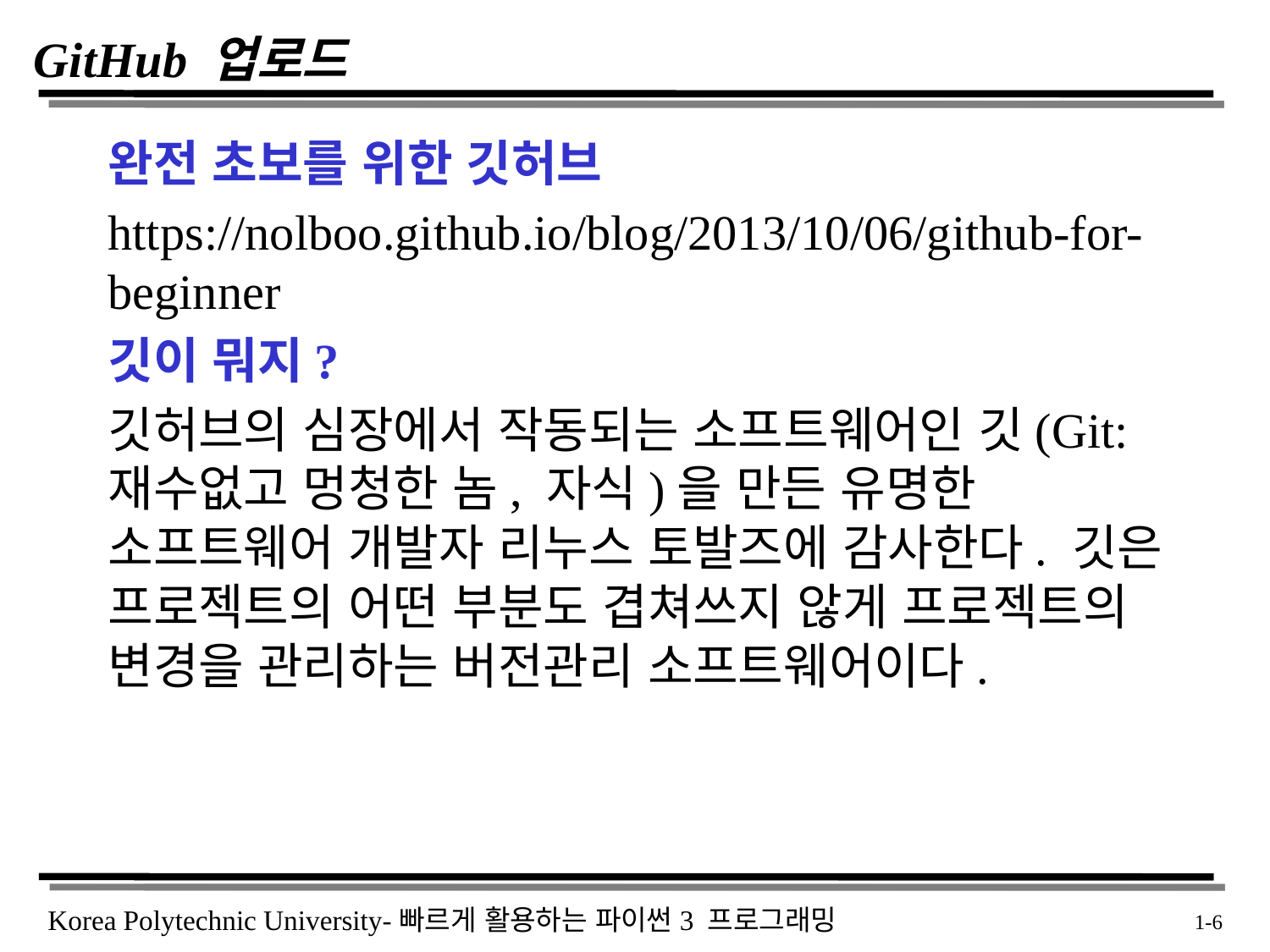

# GitHub 업로드
완전 초보를 위한 깃허브
https://nolboo.github.io/blog/2013/10/06/github-for-beginner
깃이 뭐지?
깃허브의 심장에서 작동되는 소프트웨어인 깃(Git: 재수없고 멍청한 놈, 자식)을 만든 유명한 소프트웨어 개발자 리누스 토발즈에 감사한다. 깃은 프로젝트의 어떤 부분도 겹쳐쓰지 않게 프로젝트의 변경을 관리하는 버전관리 소프트웨어이다.
 1-6